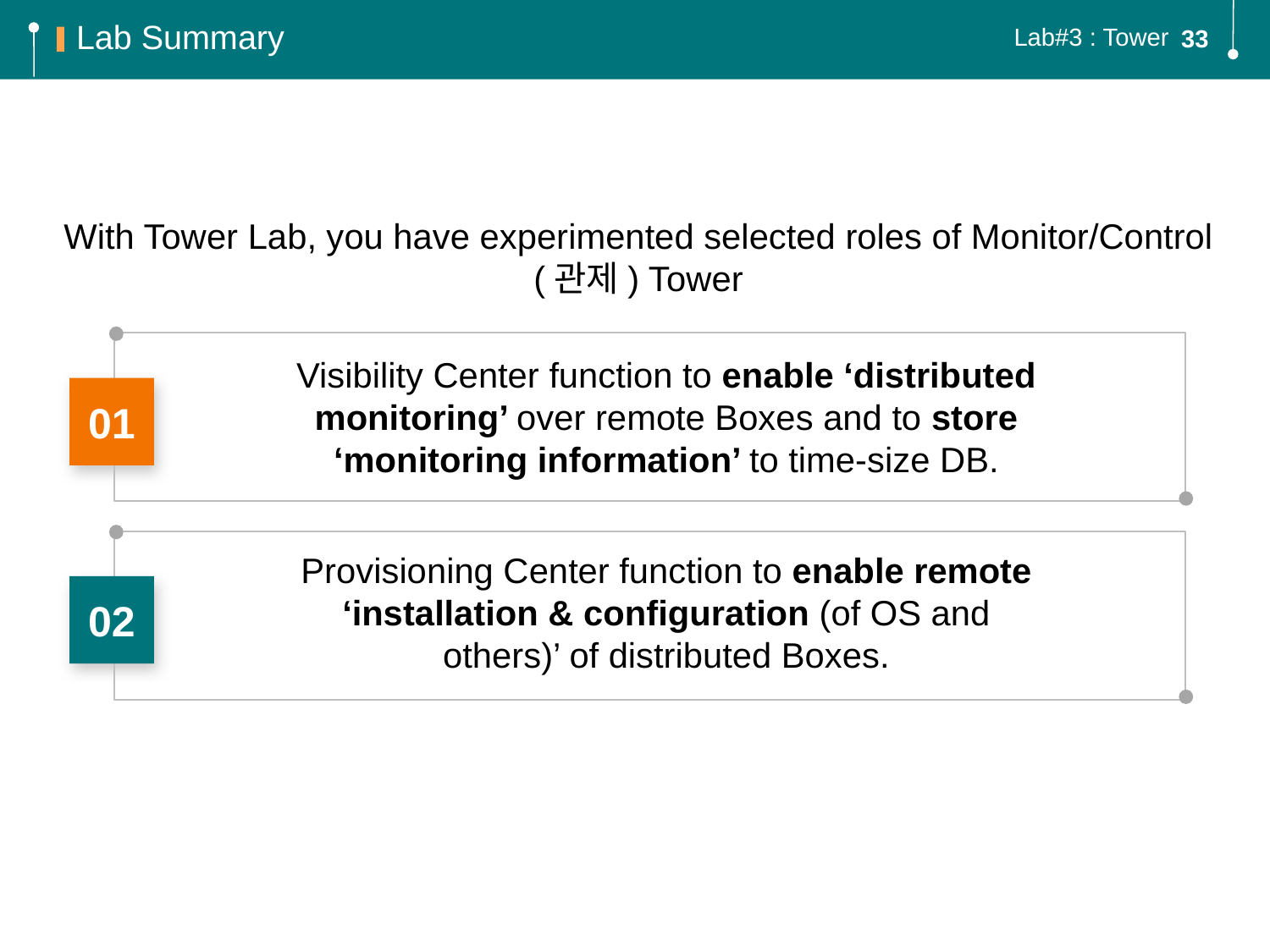

# Lab Summary
With Tower Lab, you have experimented selected roles of Monitor/Control (관제) Tower

01
Visibility Center function to enable ‘distributed monitoring’ over remote Boxes and to store ‘monitoring information’ to time-size DB.

02
Provisioning Center function to enable remote ‘installation & configuration (of OS and others)’ of distributed Boxes.